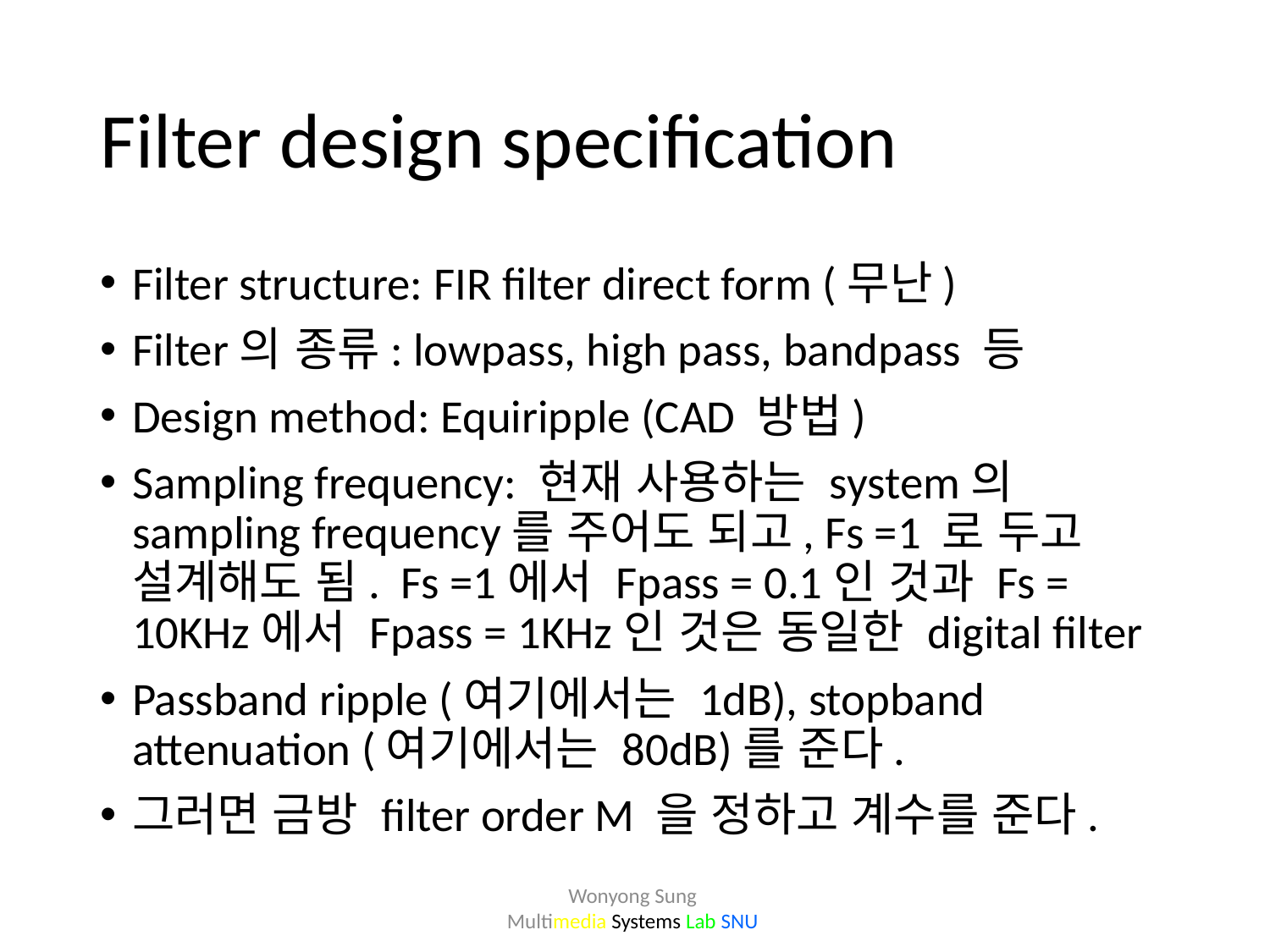

# Filter design specification
Filter structure: FIR filter direct form (무난)
Filter의 종류: lowpass, high pass, bandpass 등
Design method: Equiripple (CAD 방법)
Sampling frequency: 현재 사용하는 system의 sampling frequency를 주어도 되고, Fs =1 로 두고 설계해도 됨.  Fs =1에서 Fpass = 0.1인 것과 Fs = 10KHz에서 Fpass = 1KHz인 것은 동일한 digital filter
Passband ripple (여기에서는 1dB), stopband attenuation (여기에서는 80dB)를 준다.
그러면 금방 filter order M 을 정하고 계수를 준다.
Wonyong Sung
Multimedia Systems Lab SNU